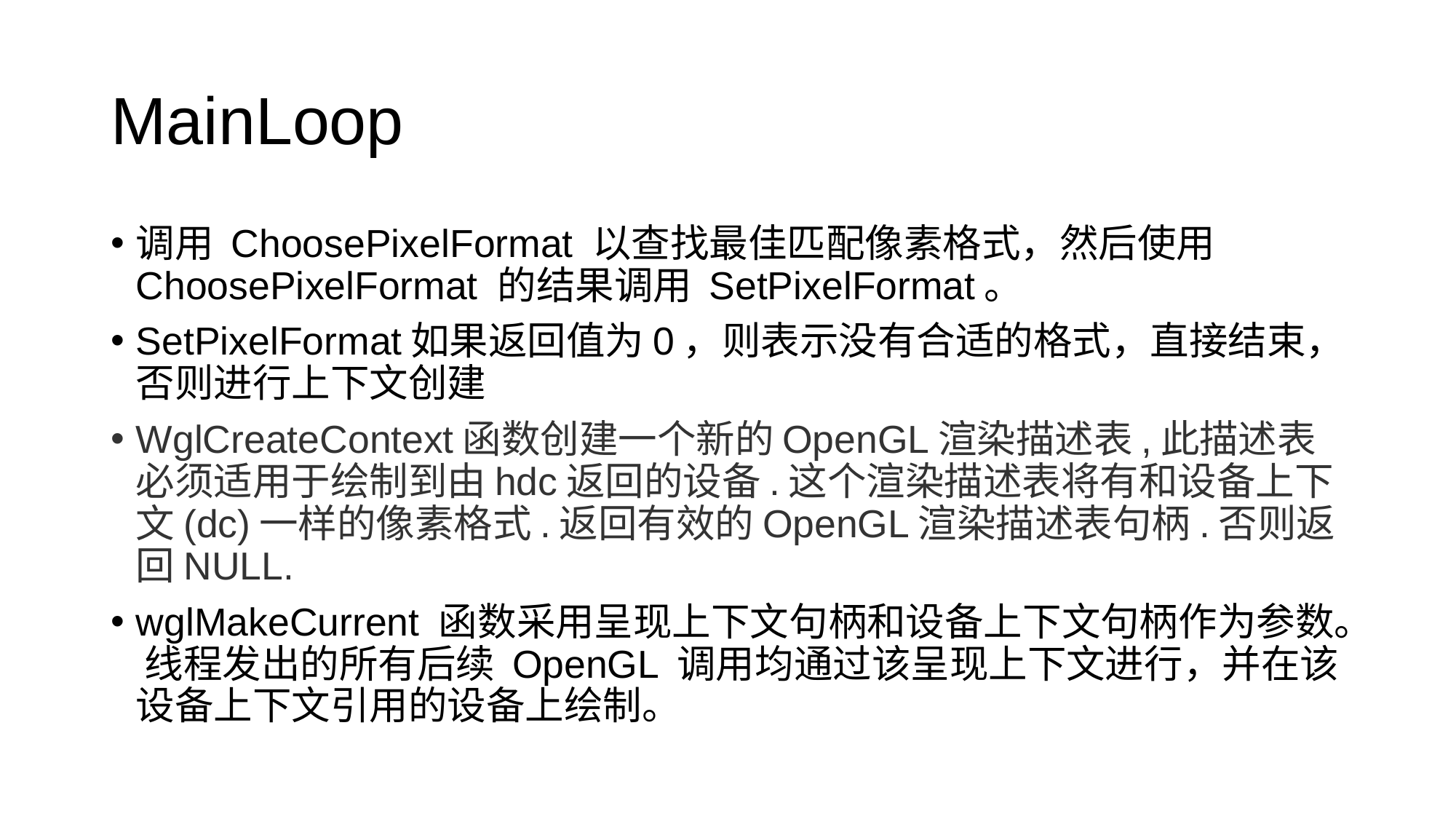

# MainLoop
调用 ChoosePixelFormat 以查找最佳匹配像素格式，然后使用 ChoosePixelFormat 的结果调用 SetPixelFormat。
SetPixelFormat如果返回值为0，则表示没有合适的格式，直接结束，否则进行上下文创建
WglCreateContext函数创建一个新的OpenGL渲染描述表,此描述表必须适用于绘制到由hdc返回的设备.这个渲染描述表将有和设备上下文(dc)一样的像素格式.返回有效的OpenGL渲染描述表句柄.否则返回NULL.
wglMakeCurrent 函数采用呈现上下文句柄和设备上下文句柄作为参数。 线程发出的所有后续 OpenGL 调用均通过该呈现上下文进行，并在该设备上下文引用的设备上绘制。